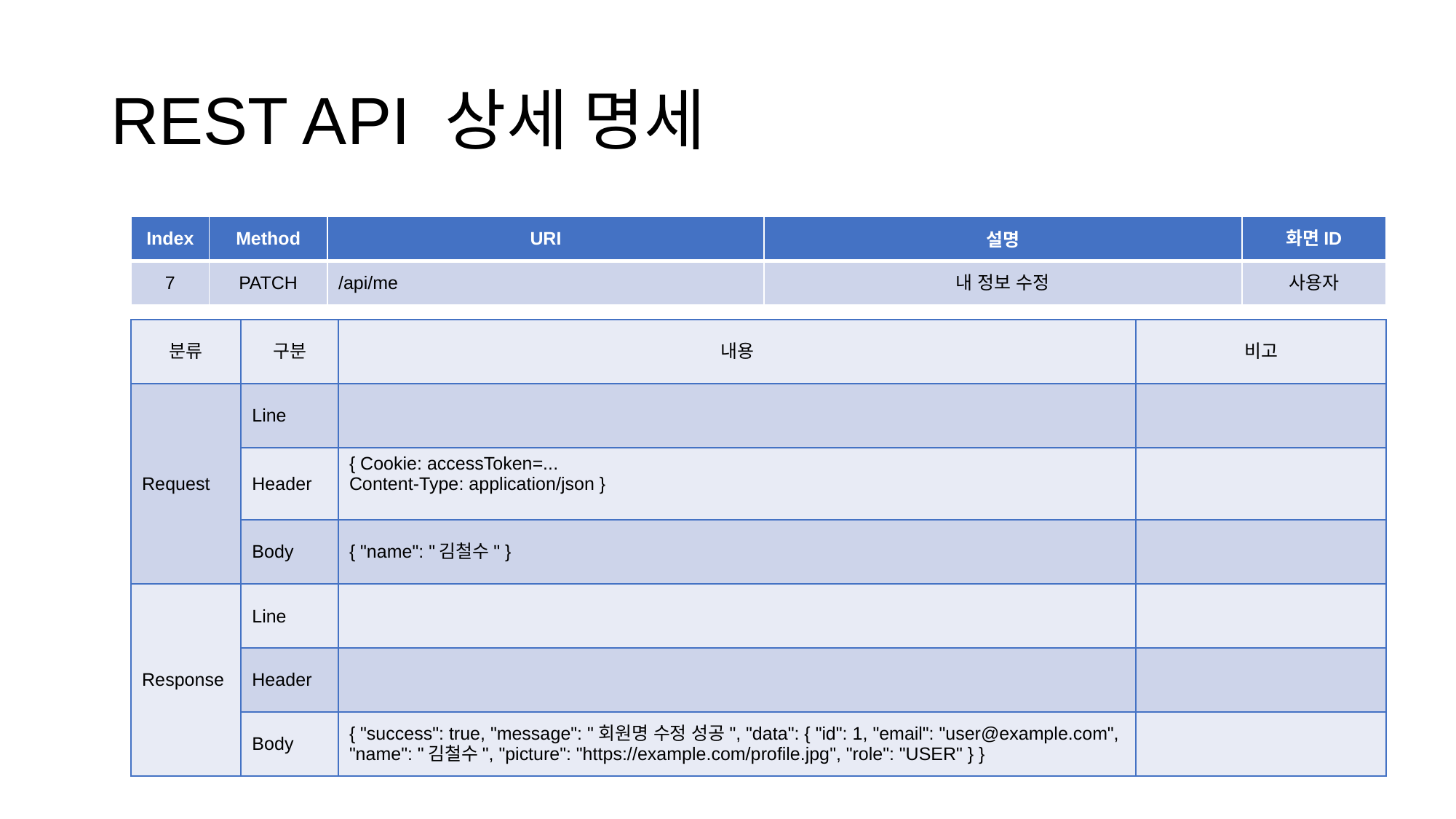

# REST API 상세 명세
| Index | Method | URI | 설명 | 화면ID |
| --- | --- | --- | --- | --- |
| 7 | PATCH | /api/me | 내 정보 수정 | 사용자 |
| 분류 | 구분 | 내용 | 비고 |
| --- | --- | --- | --- |
| Request | Line |  |  |
|  | Header | { Cookie: accessToken=... Content-Type: application/json } |  |
|  | Body | { "name": "김철수" } |  |
| Response | Line |  |  |
|  | Header |  |  |
|  | Body | { "success": true, "message": "회원명 수정 성공", "data": { "id": 1, "email": "user@example.com", "name": "김철수", "picture": "https://example.com/profile.jpg", "role": "USER" } } |  |